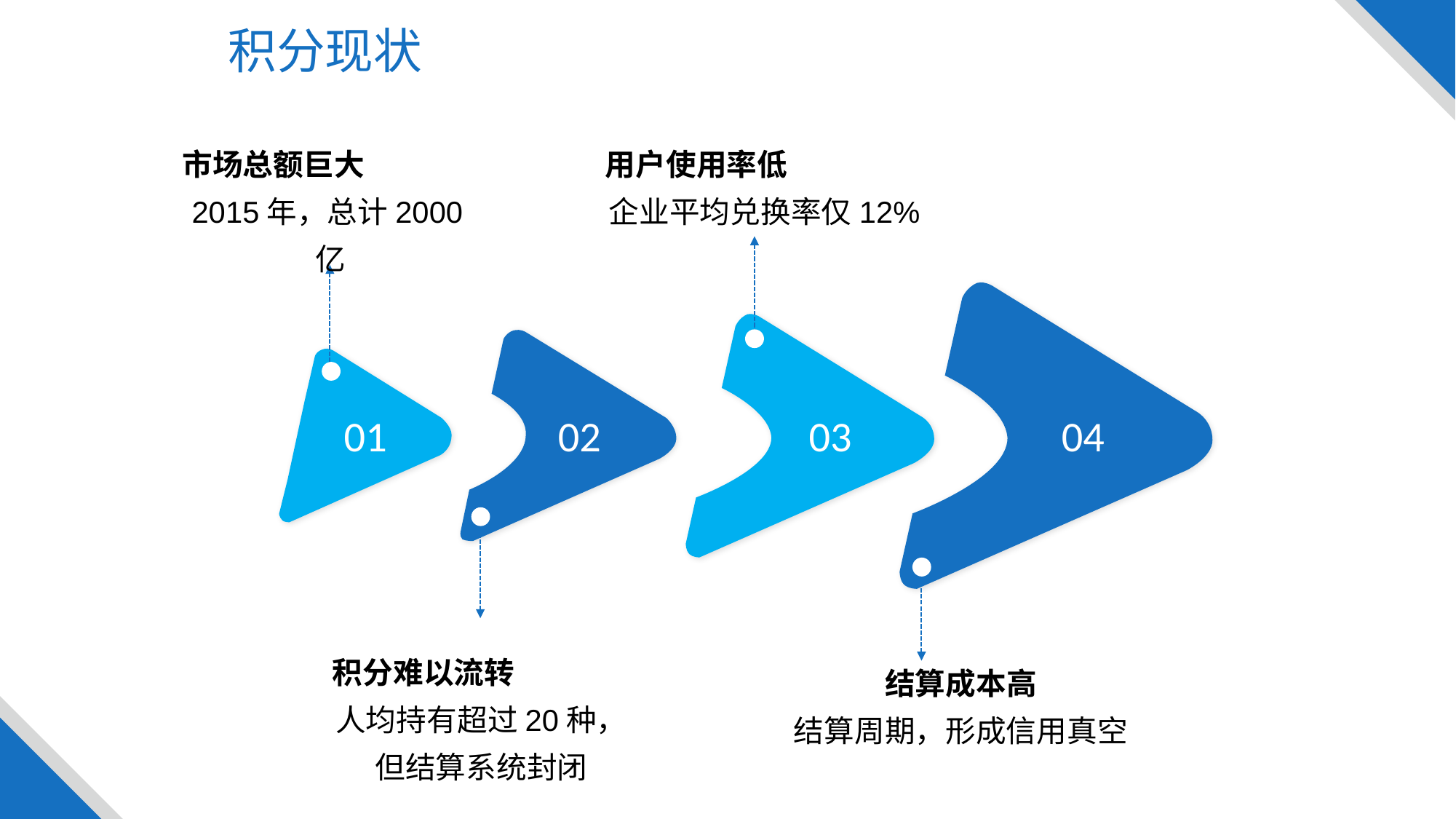

积分现状
市场总额巨大
2015年，总计2000亿
用户使用率低
企业平均兑换率仅12%
04
03
02

01

积分难以流转
人均持有超过20种，但结算系统封闭
结算成本高
结算周期，形成信用真空